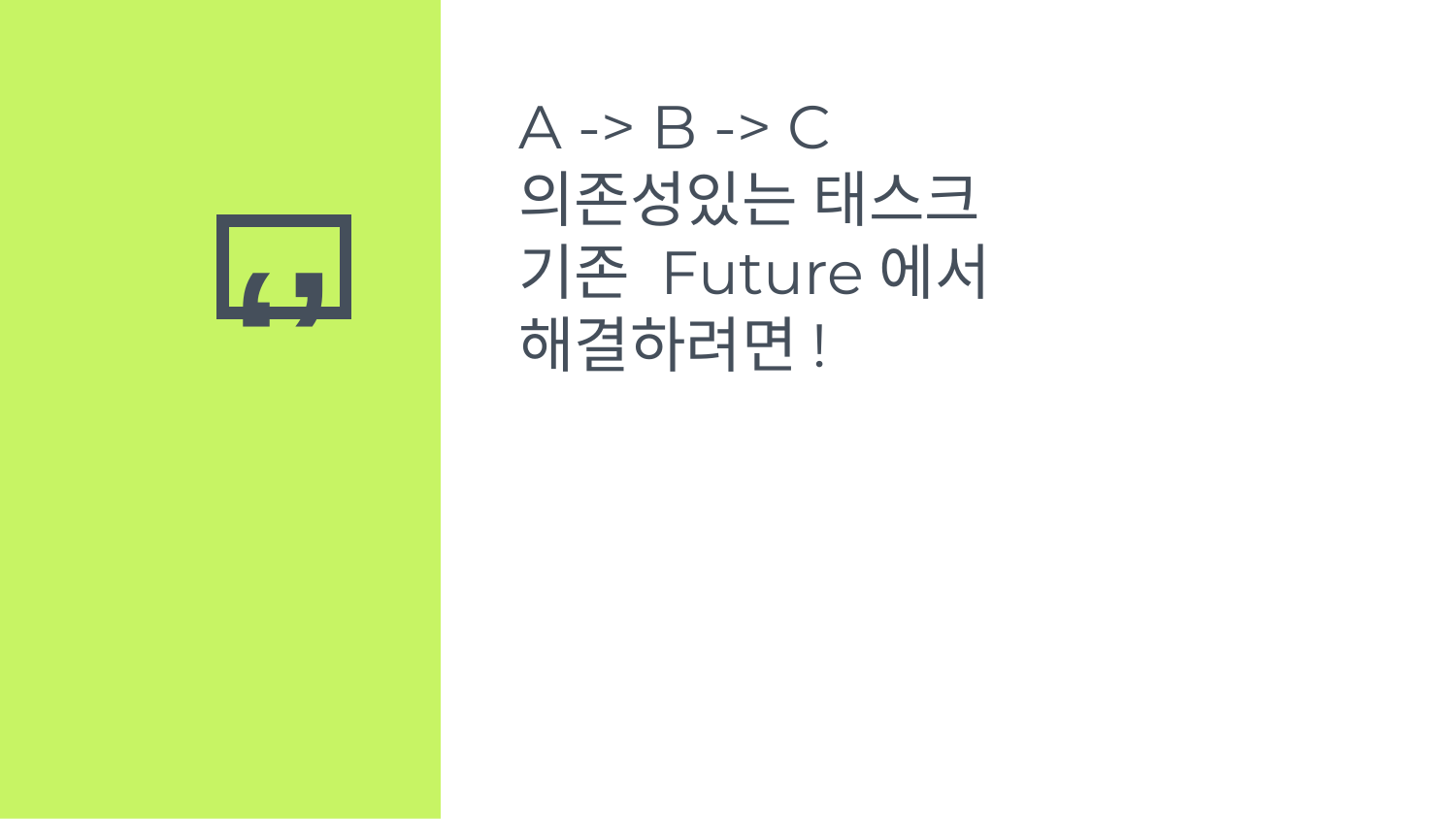

A -> B -> C
의존성있는 태스크
기존 Future에서 해결하려면!